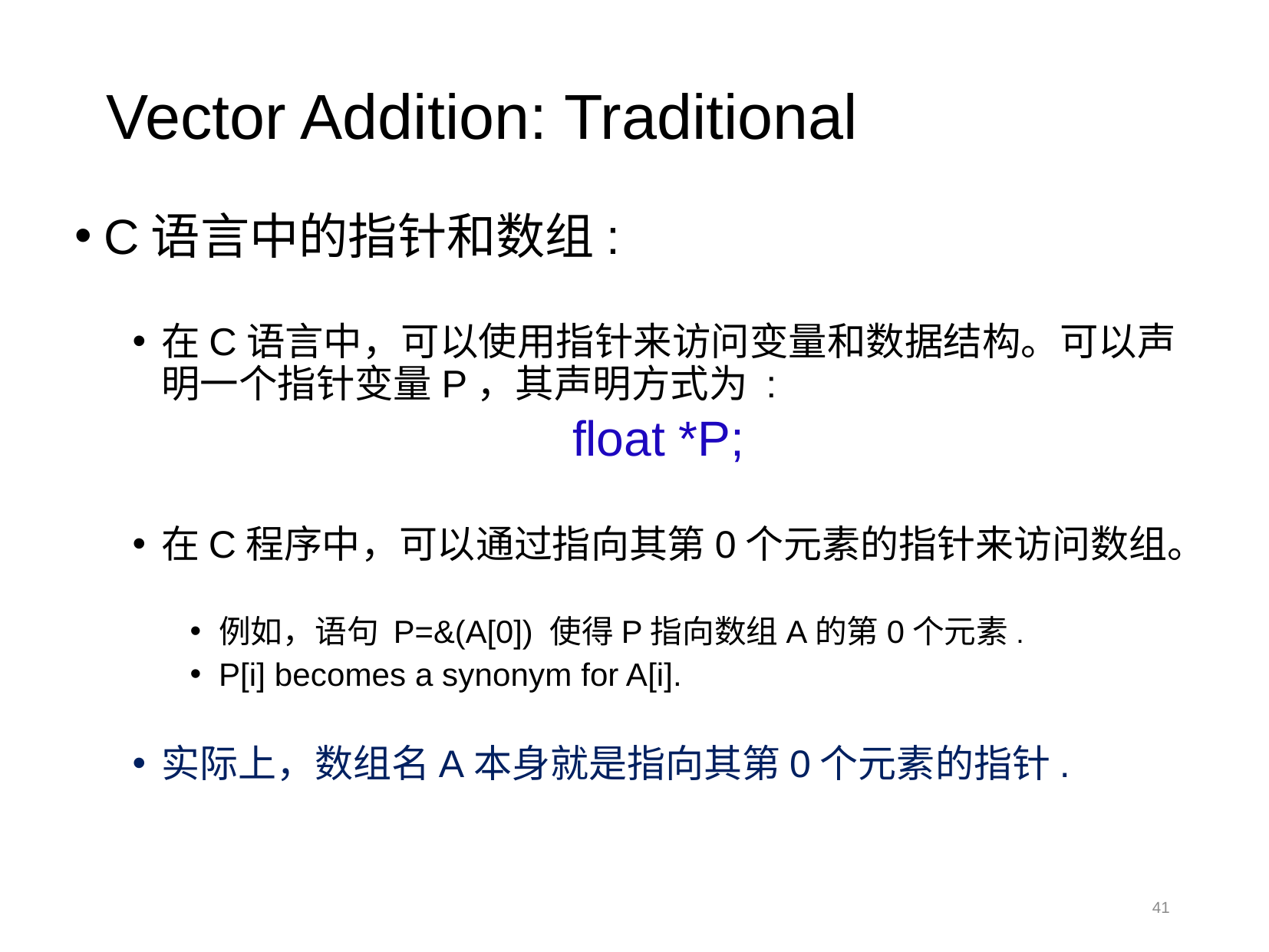

Vector Addition: Traditional
C语言中的指针和数组:

在C语言中，可以使用指针来访问变量和数据结构。可以声明一个指针变量P，其声明方式为 :
		                   float *P;

在C程序中，可以通过指向其第0个元素的指针来访问数组。
例如，语句 P=&(A[0]) 使得P指向数组A的第0个元素.
P[i] becomes a synonym for A[i].

实际上，数组名A本身就是指向其第0个元素的指针.
41